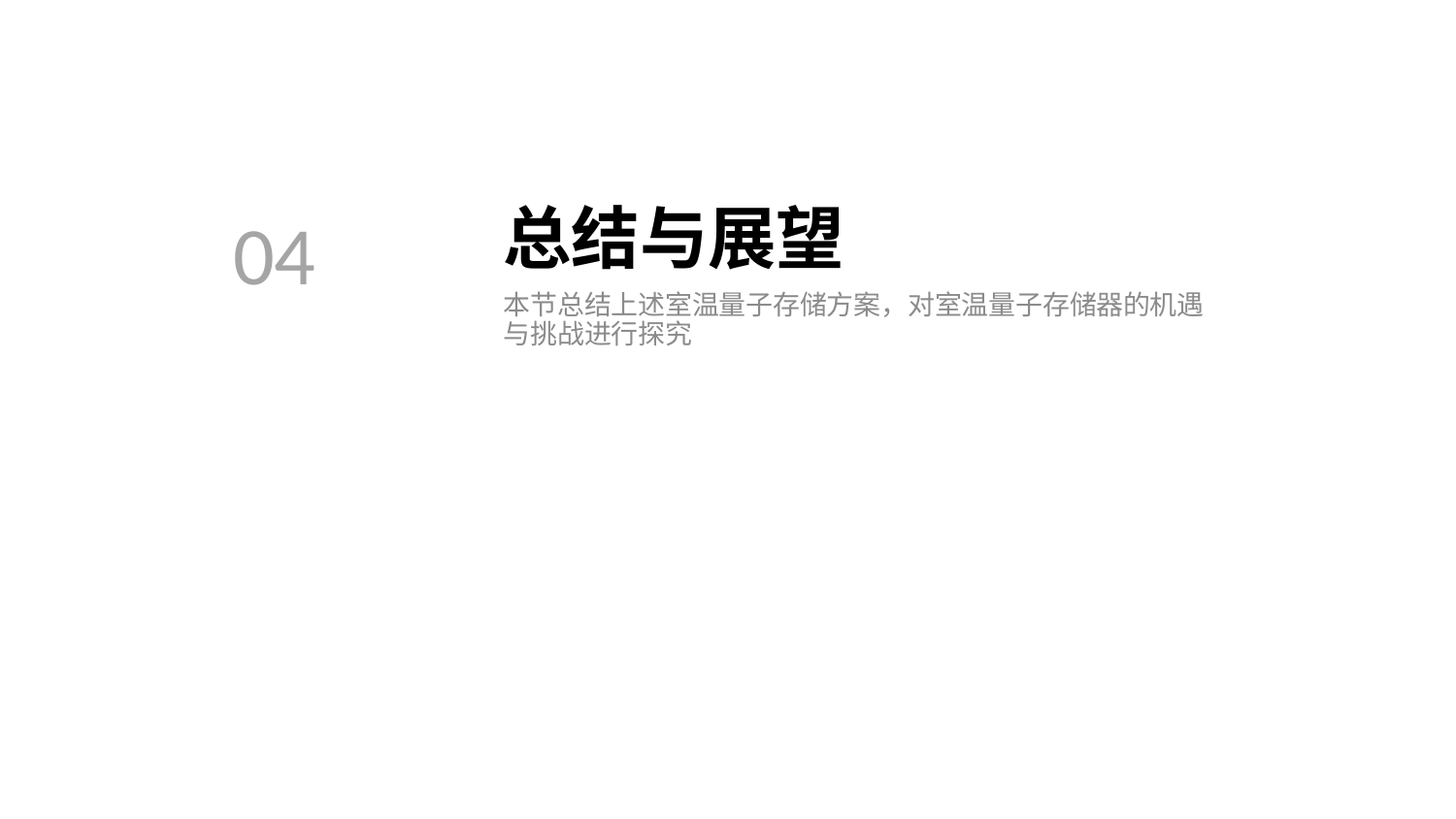

# 总结与展望
04
本节总结上述室温量子存储方案，对室温量子存储器的机遇与挑战进行探究
37